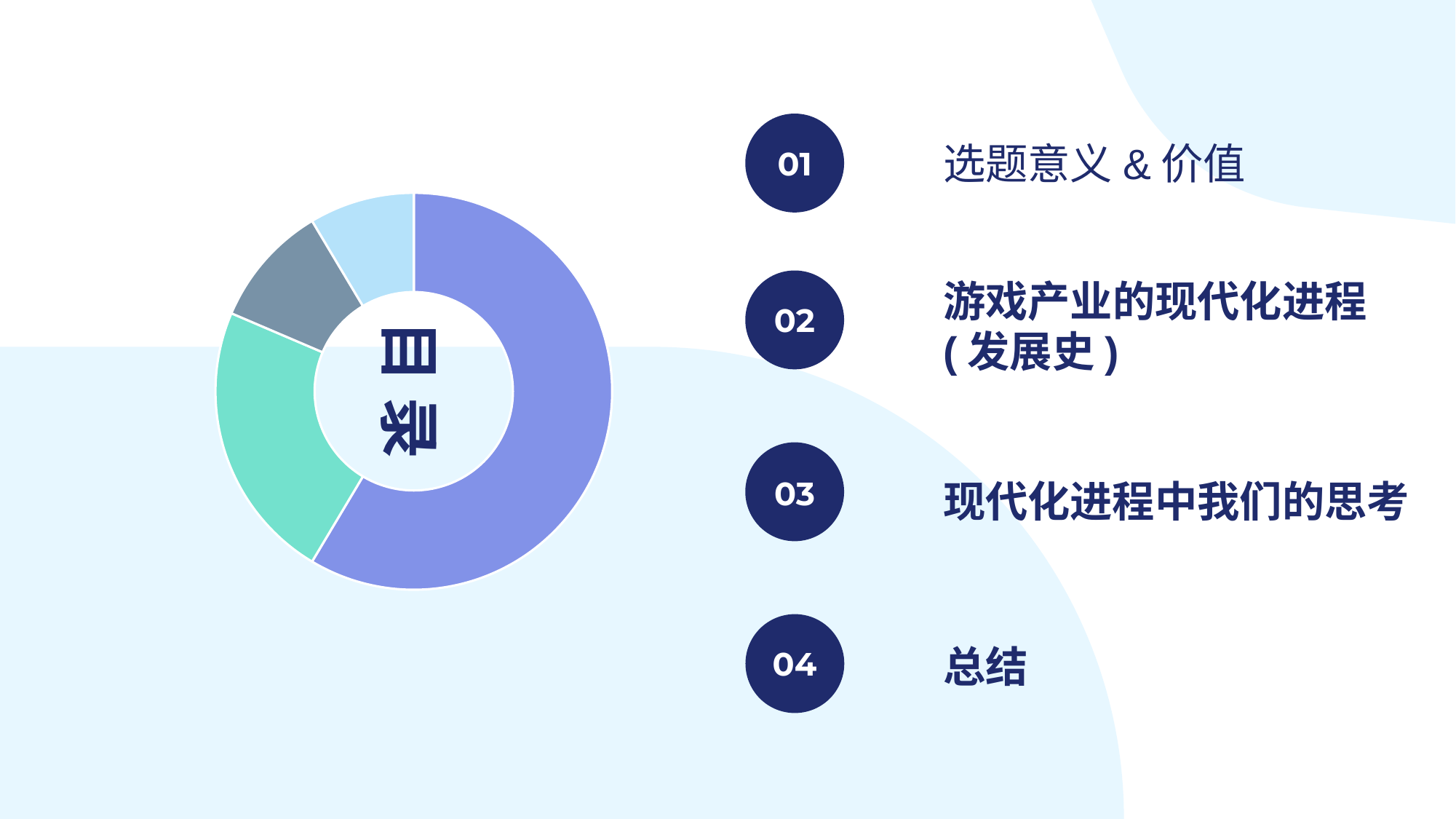

01
选题意义&价值

### Chart

| Category | 销售额 |
|---|---|
| text  | 8.2 |
| text  | 3.2 |
| text  | 1.4 |
| text  | 1.2 |
游戏产业的现代化进程(发展史)

02
目 录

03
现代化进程中我们的思考

04
总结